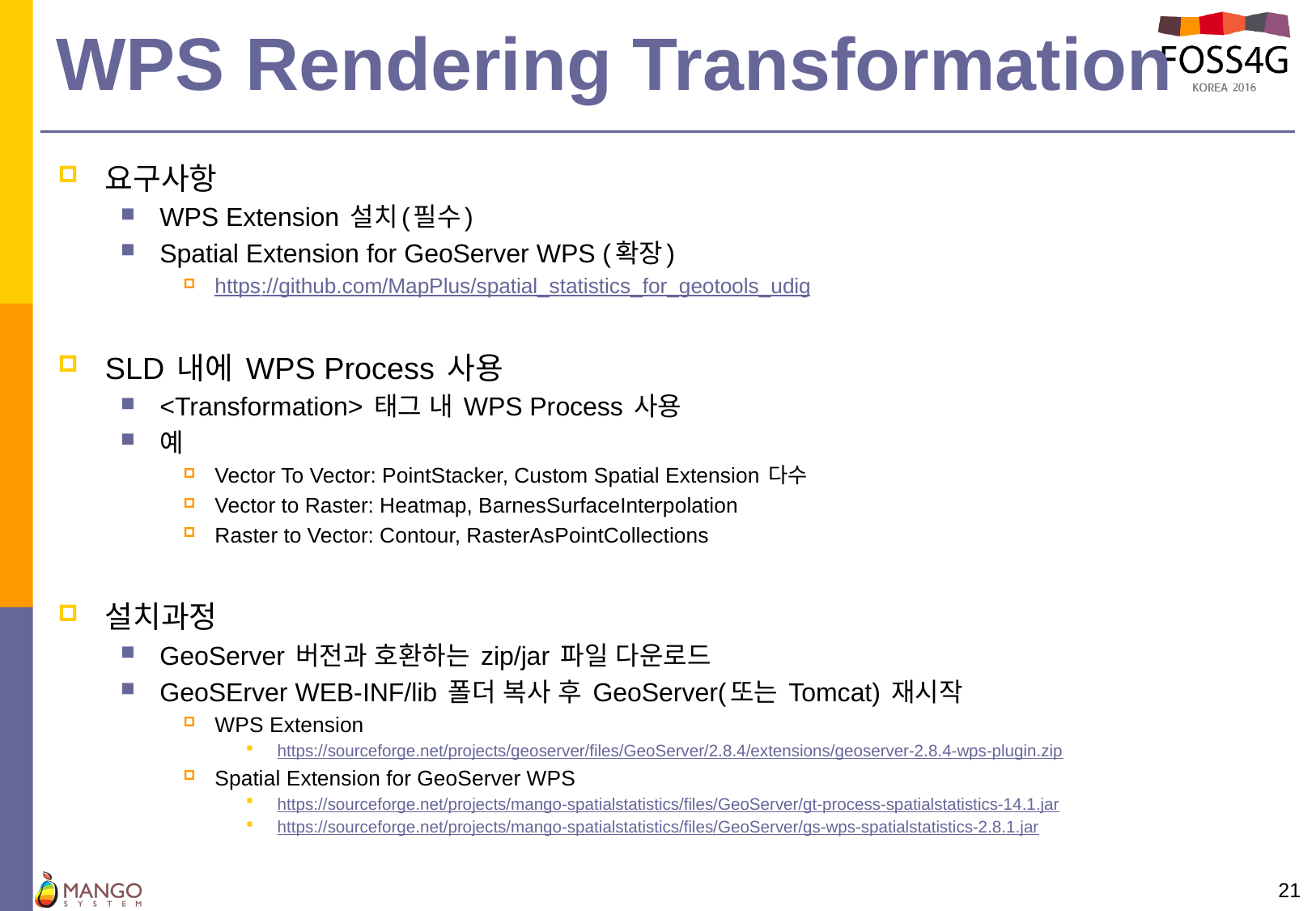

# WPS Rendering Transformation
요구사항
WPS Extension 설치(필수)
Spatial Extension for GeoServer WPS (확장)
https://github.com/MapPlus/spatial_statistics_for_geotools_udig

SLD 내에 WPS Process 사용
<Transformation> 태그 내 WPS Process 사용
예
Vector To Vector: PointStacker, Custom Spatial Extension 다수
Vector to Raster: Heatmap, BarnesSurfaceInterpolation
Raster to Vector: Contour, RasterAsPointCollections

설치과정
GeoServer 버전과 호환하는 zip/jar 파일 다운로드
GeoSErver WEB-INF/lib 폴더 복사 후 GeoServer(또는 Tomcat) 재시작
WPS Extension
https://sourceforge.net/projects/geoserver/files/GeoServer/2.8.4/extensions/geoserver-2.8.4-wps-plugin.zip
Spatial Extension for GeoServer WPS
https://sourceforge.net/projects/mango-spatialstatistics/files/GeoServer/gt-process-spatialstatistics-14.1.jar
https://sourceforge.net/projects/mango-spatialstatistics/files/GeoServer/gs-wps-spatialstatistics-2.8.1.jar
21